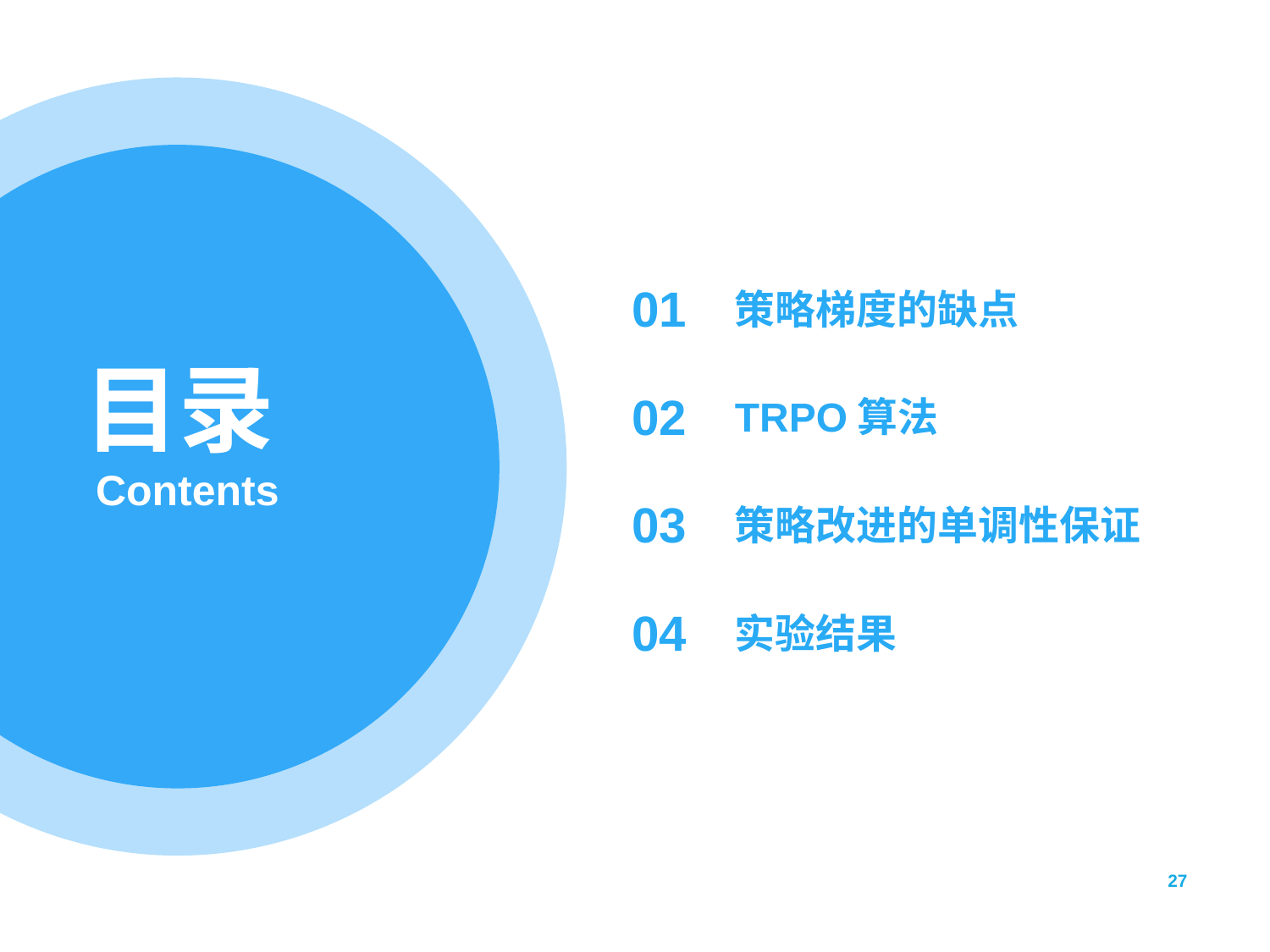

01
策略梯度的缺点
02
TRPO算法
03
策略改进的单调性保证
04
实验结果
27